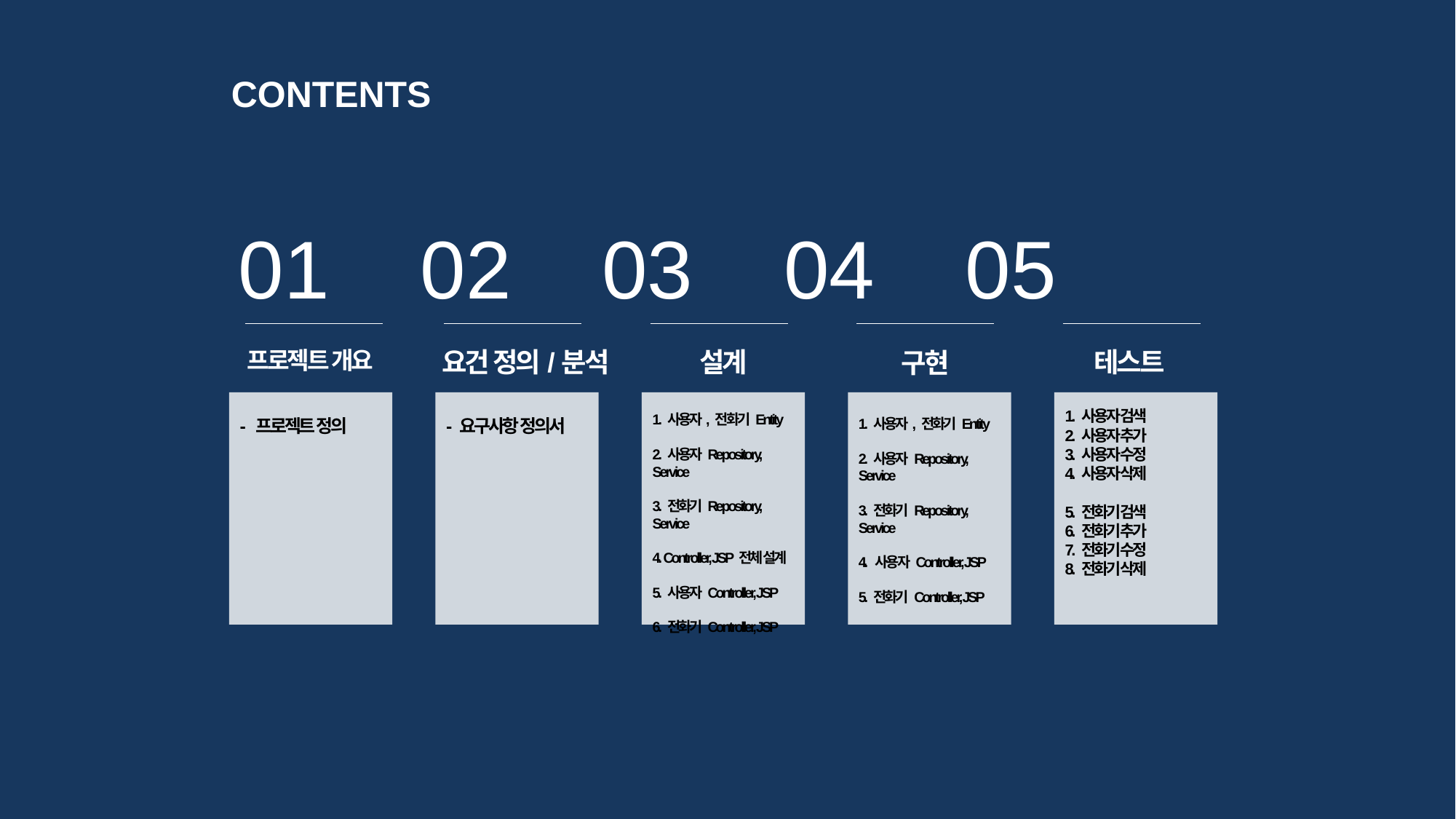

CONTENTS
01    02    03    04    05
프로젝트 개요
요건 정의/분석
설계
테스트
구현

1. 사용자 검색
2. 사용자 추가
3. 사용자 수정
4. 사용자 삭제

5. 전화기 검색
6. 전화기 추가
7. 전화기 수정
8. 전화기 삭제
1. 사용자, 전화기 Entity

2. 사용자 Repository, Service

3. 전화기 Repository, Service

4.  Controller, JSP 전체 설계

5. 사용자 Controller, JSP

6. 전화기 Controller, JSP
-  프로젝트 정의
- 요구사항 정의서

1. 사용자, 전화기 Entity

2. 사용자 Repository, Service

3. 전화기 Repository, Service

4.  사용자 Controller, JSP

5. 전화기 Controller, JSP